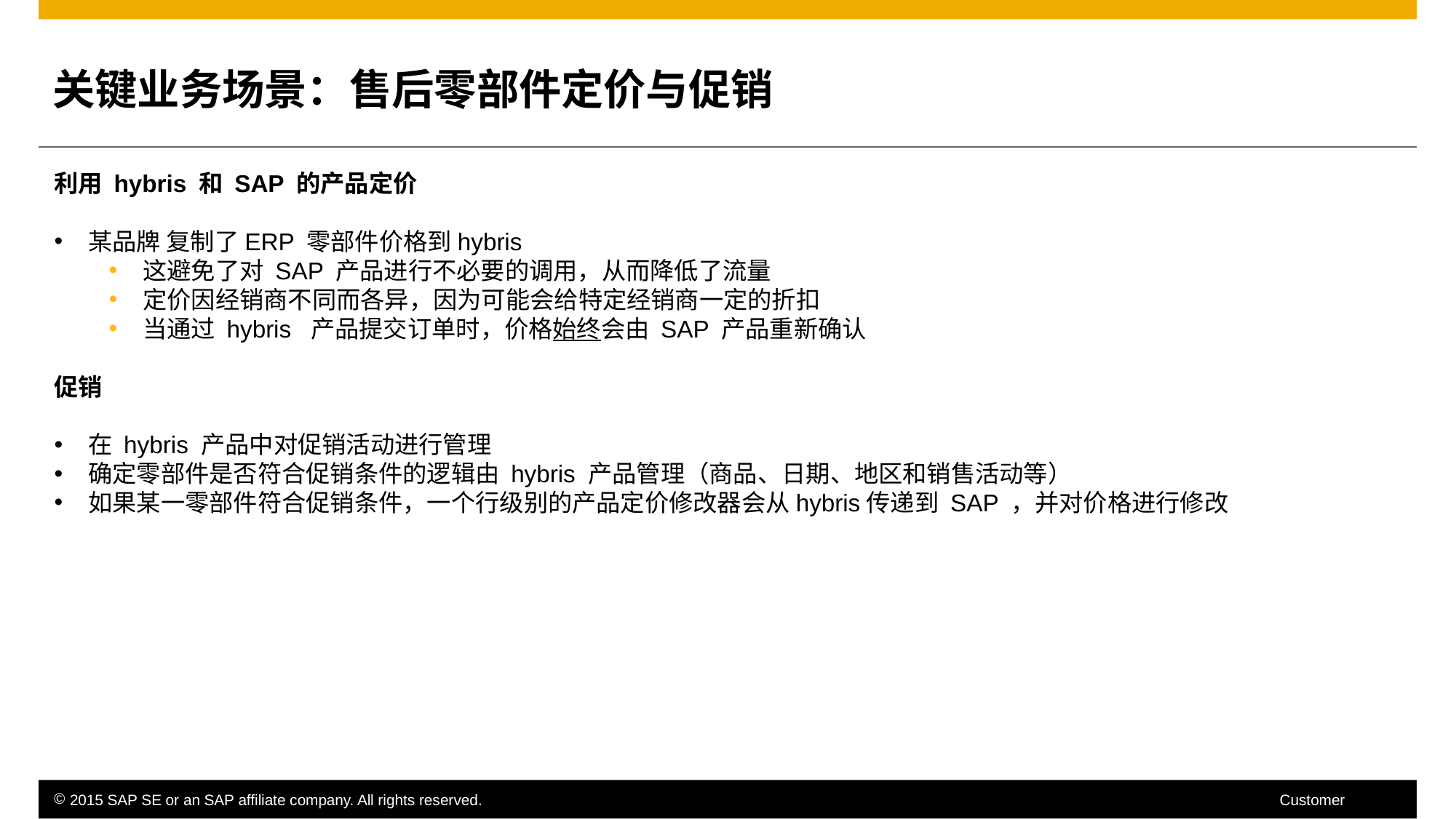

关键业务场景：售后零部件定价与促销
利用 hybris 和 SAP 的产品定价

某品牌 复制了ERP 零部件价格到hybris
这避免了对 SAP 产品进行不必要的调用，从而降低了流量
定价因经销商不同而各异，因为可能会给特定经销商一定的折扣
当通过 hybris  产品提交订单时，价格始终会由 SAP 产品重新确认

促销

在 hybris 产品中对促销活动进行管理
确定零部件是否符合促销条件的逻辑由 hybris 产品管理（商品、日期、地区和销售活动等）
如果某一零部件符合促销条件，一个行级别的产品定价修改器会从hybris传递到 SAP ，并对价格进行修改